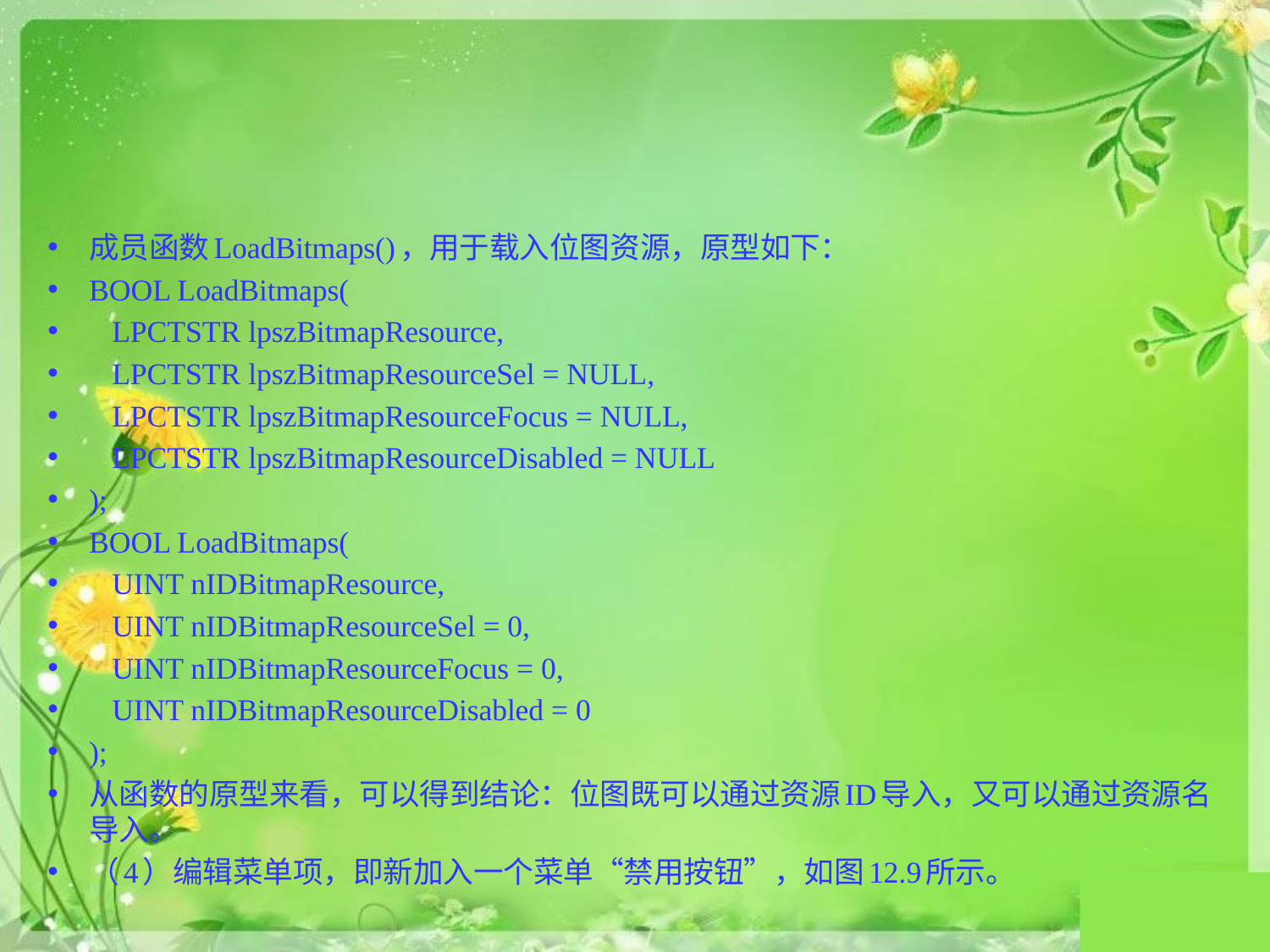

#
成员函数LoadBitmaps()，用于载入位图资源，原型如下：
BOOL LoadBitmaps(
   LPCTSTR lpszBitmapResource,
   LPCTSTR lpszBitmapResourceSel = NULL,
   LPCTSTR lpszBitmapResourceFocus = NULL,
   LPCTSTR lpszBitmapResourceDisabled = NULL
);
BOOL LoadBitmaps(
   UINT nIDBitmapResource,
   UINT nIDBitmapResourceSel = 0,
   UINT nIDBitmapResourceFocus = 0,
   UINT nIDBitmapResourceDisabled = 0
);
从函数的原型来看，可以得到结论：位图既可以通过资源ID导入，又可以通过资源名导入。
（4）编辑菜单项，即新加入一个菜单“禁用按钮”，如图12.9所示。